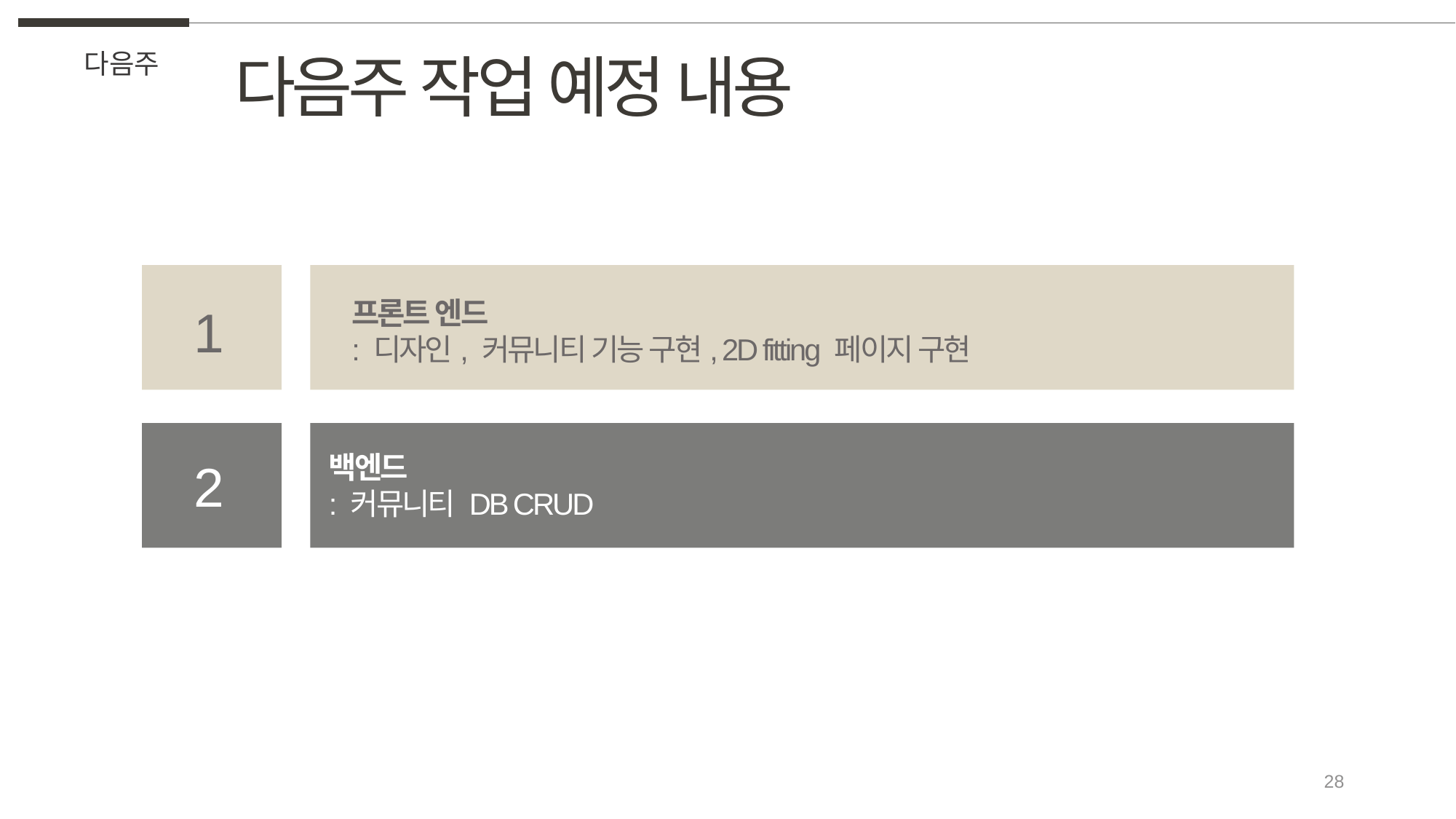

다음주 작업 예정 내용
다음주

프론트 엔드
: 디자인, 커뮤니티 기능 구현, 2D fitting 페이지 구현
1

백엔드
: 커뮤니티 DB CRUD
2
28

AI
:
1